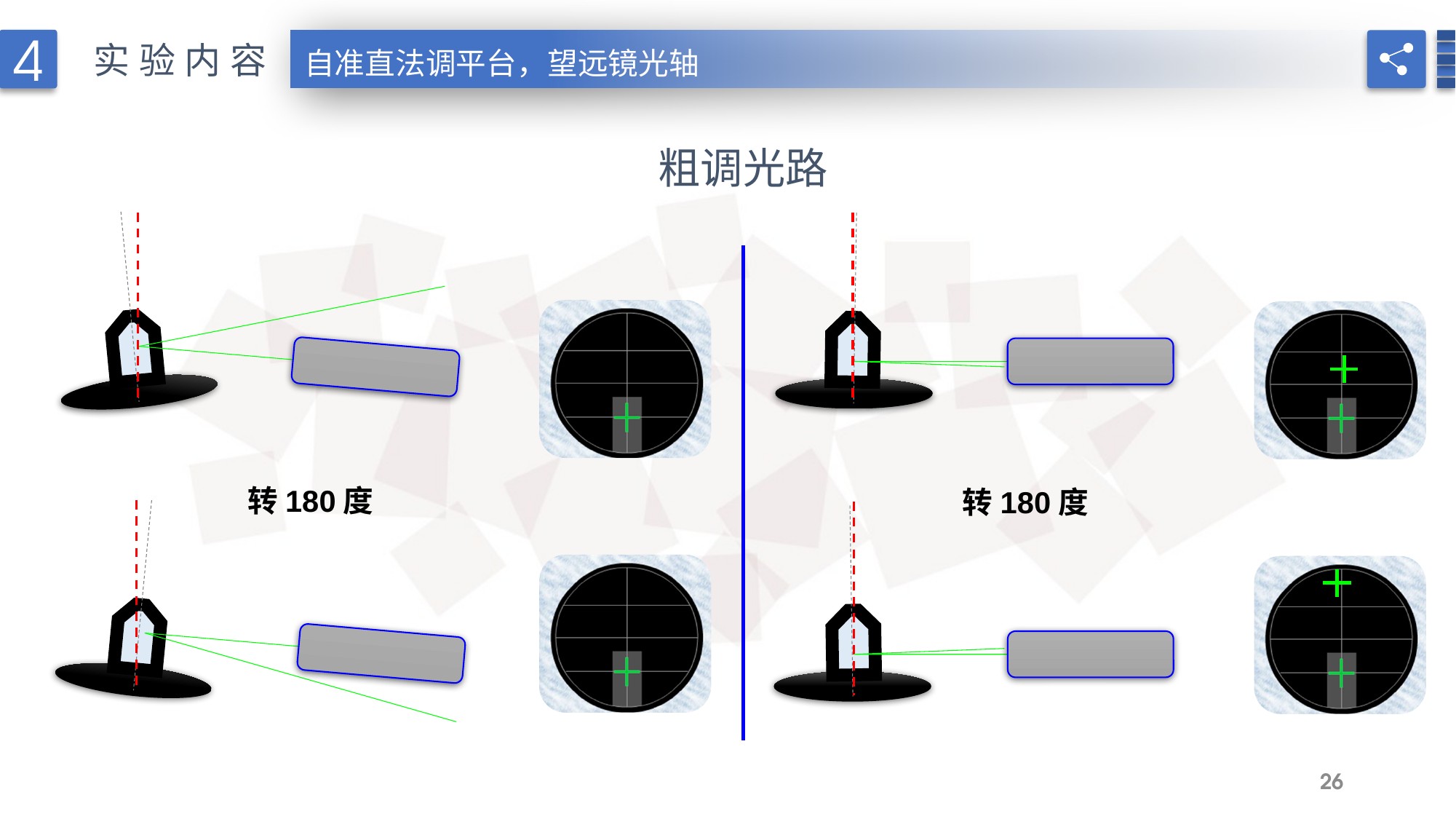

4

实验内容
自准直法调平台，望远镜光轴
粗调光路

转180度
转180度

26